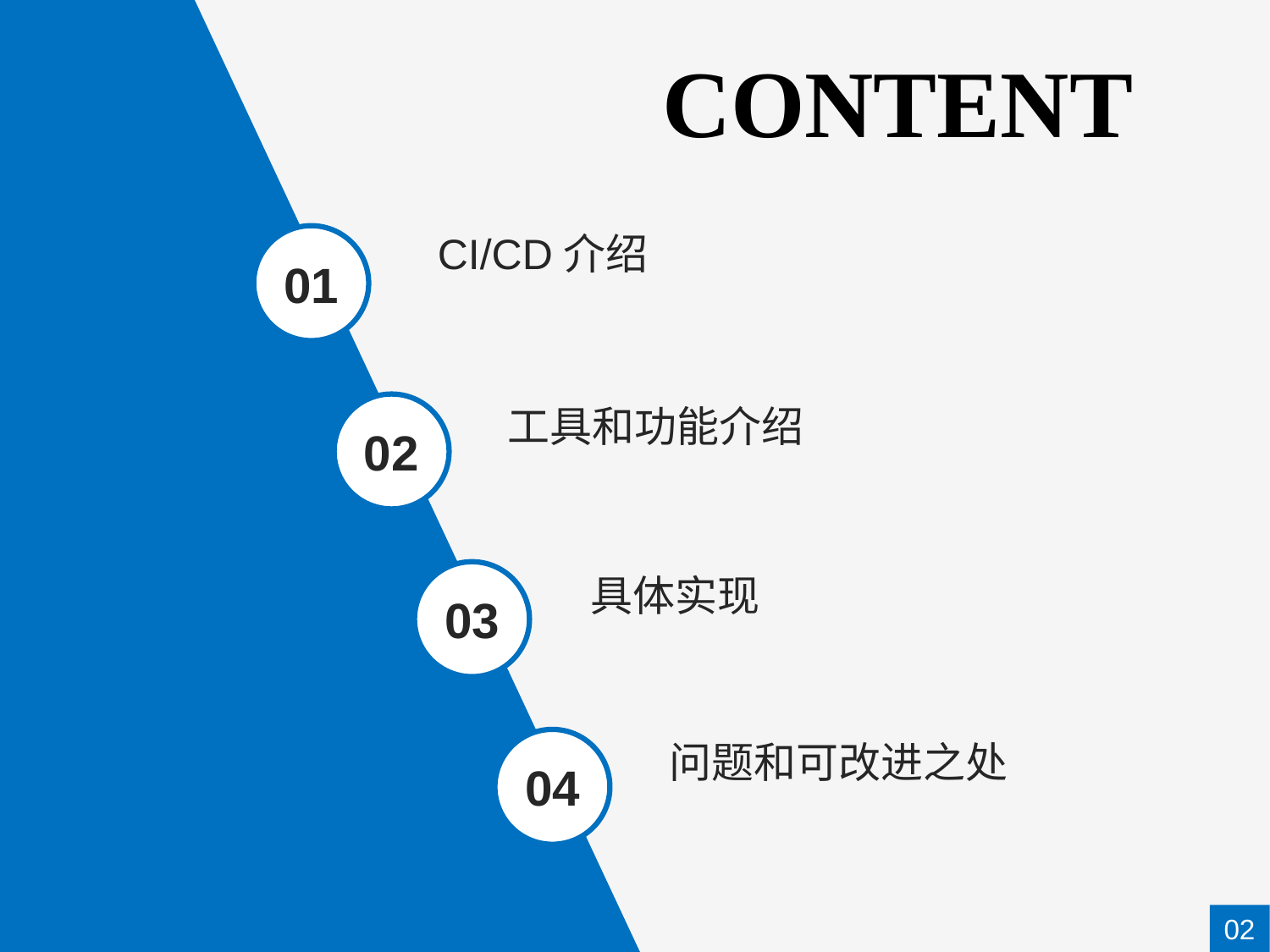

CONTENT
CI/CD介绍

01
工具和功能介绍

02

03
具体实现

04
问题和可改进之处
02